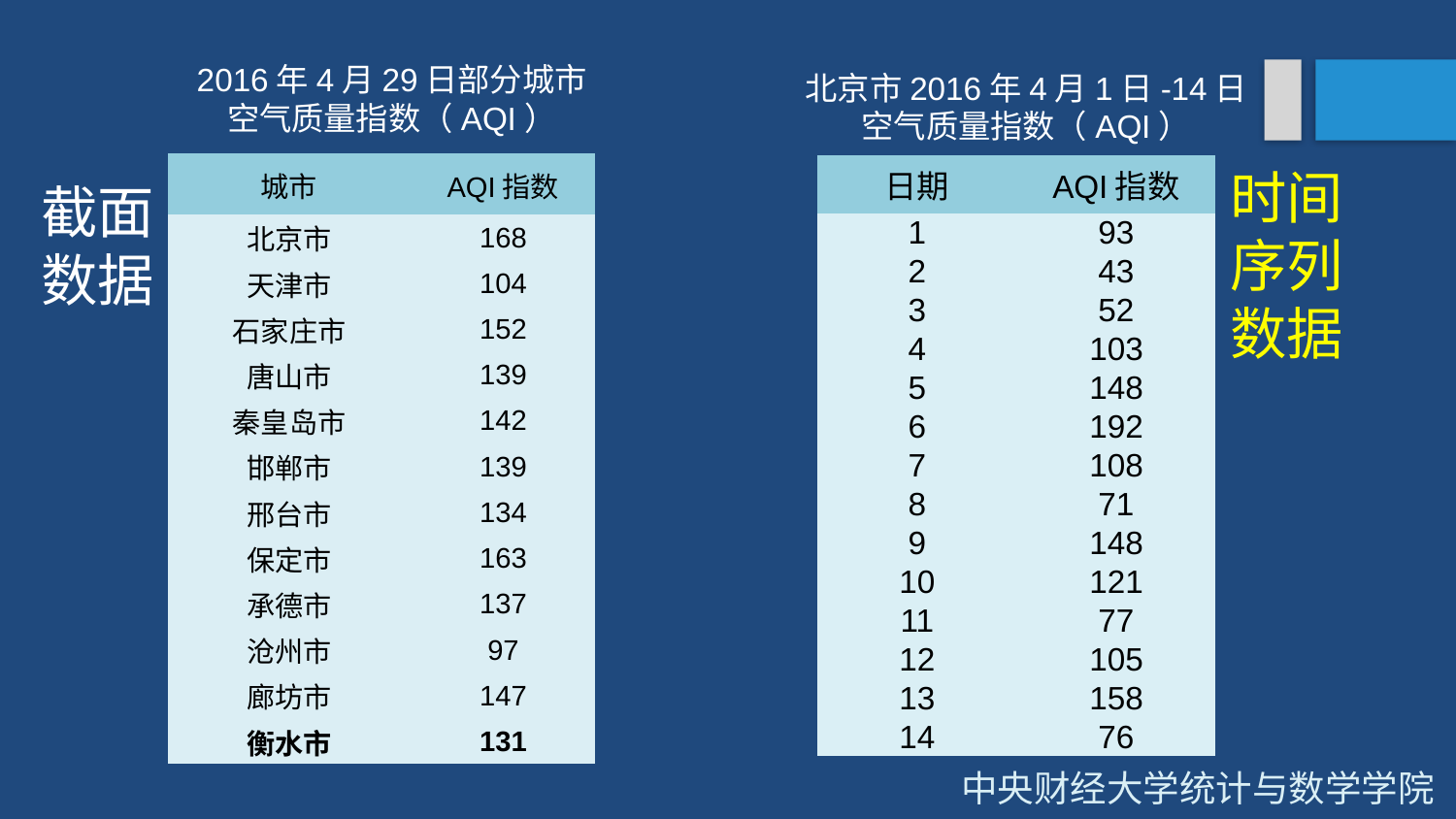

2016年4月29日部分城市
空气质量指数（AQI）

北京市2016年4月1日-14日
空气质量指数（AQI）
| 城市 | AQI指数 |
| --- | --- |
| 北京市 | 168 |
| 天津市 | 104 |
| 石家庄市 | 152 |
| 唐山市 | 139 |
| 秦皇岛市 | 142 |
| 邯郸市 | 139 |
| 邢台市 | 134 |
| 保定市 | 163 |
| 承德市 | 137 |
| 沧州市 | 97 |
| 廊坊市 | 147 |
| 衡水市 | 131 |
| 日期 | AQI指数 |
| --- | --- |
| 1 | 93 |
| 2 | 43 |
| 3 | 52 |
| 4 | 103 |
| 5 | 148 |
| 6 | 192 |
| 7 | 108 |
| 8 | 71 |
| 9 | 148 |
| 10 | 121 |
| 11 | 77 |
| 12 | 105 |
| 13 | 158 |
| 14 | 76 |
时间
序列
数据
截面
数据